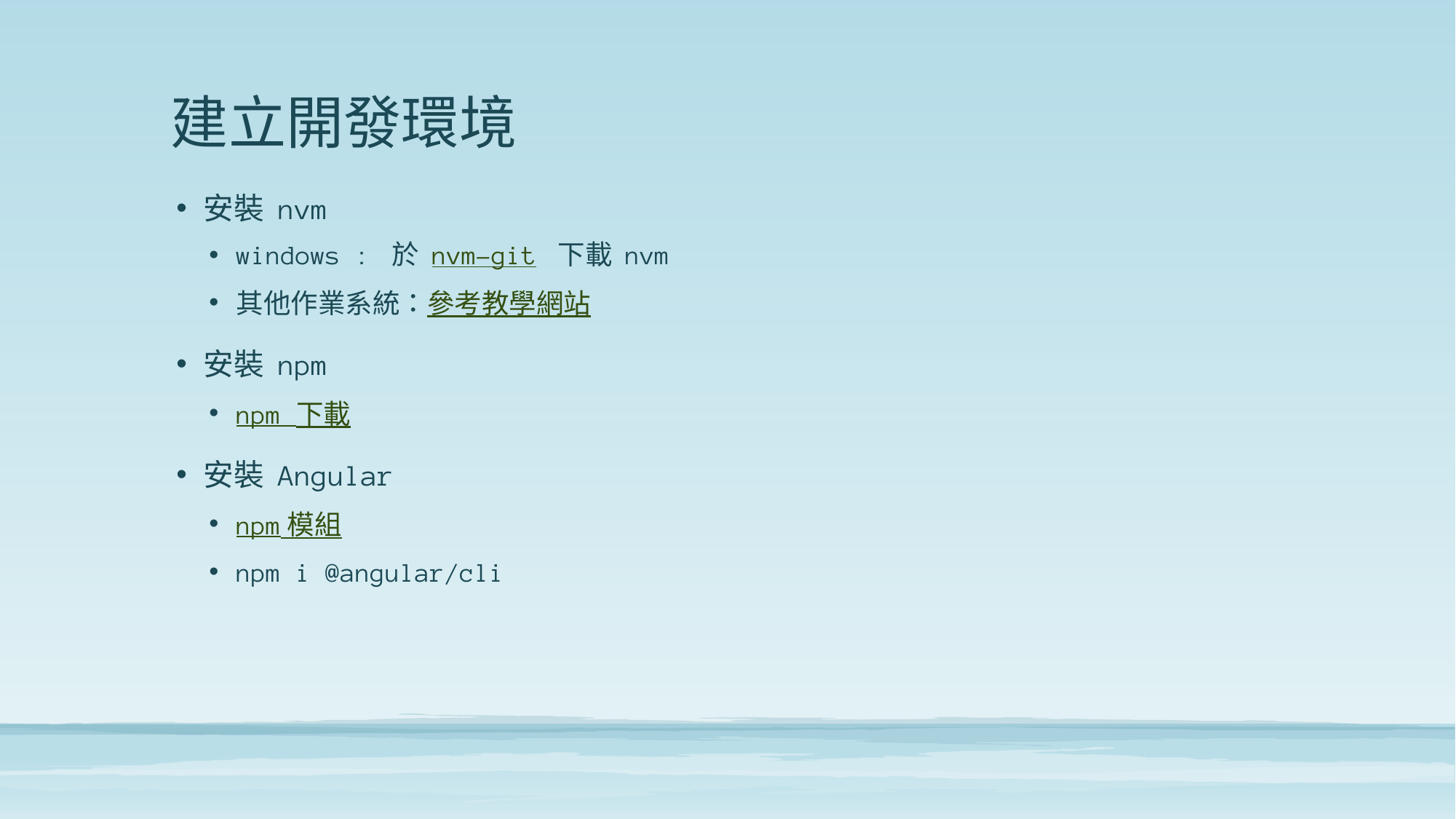

# 建立開發環境
安裝 nvm
windows : 於 nvm-git 下載 nvm
其他作業系統：參考教學網站
安裝 npm
npm 下載
安裝 Angular
npm 模組
npm i @angular/cli